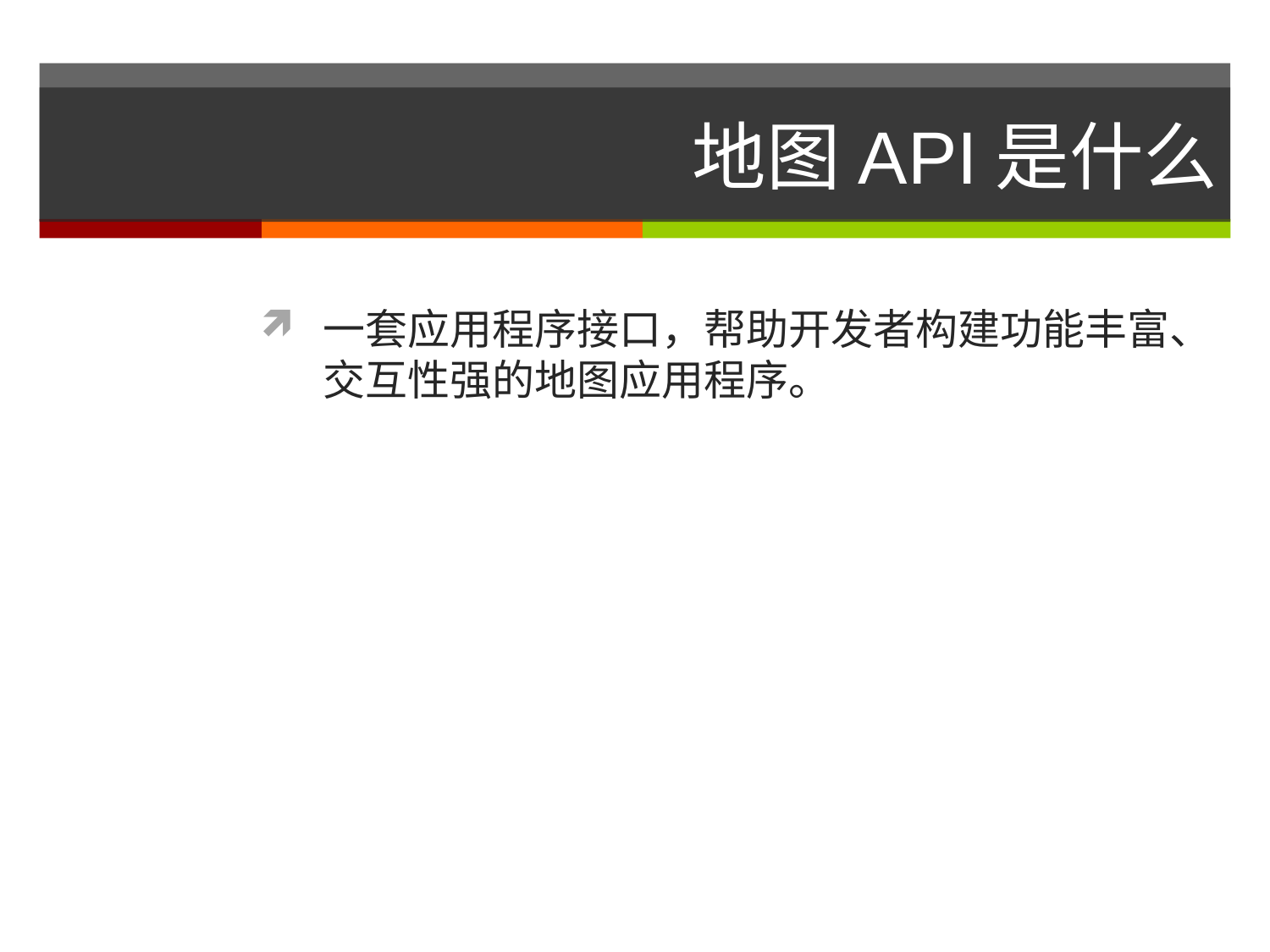

# 地图API是什么
一套应用程序接口，帮助开发者构建功能丰富、交互性强的地图应用程序。